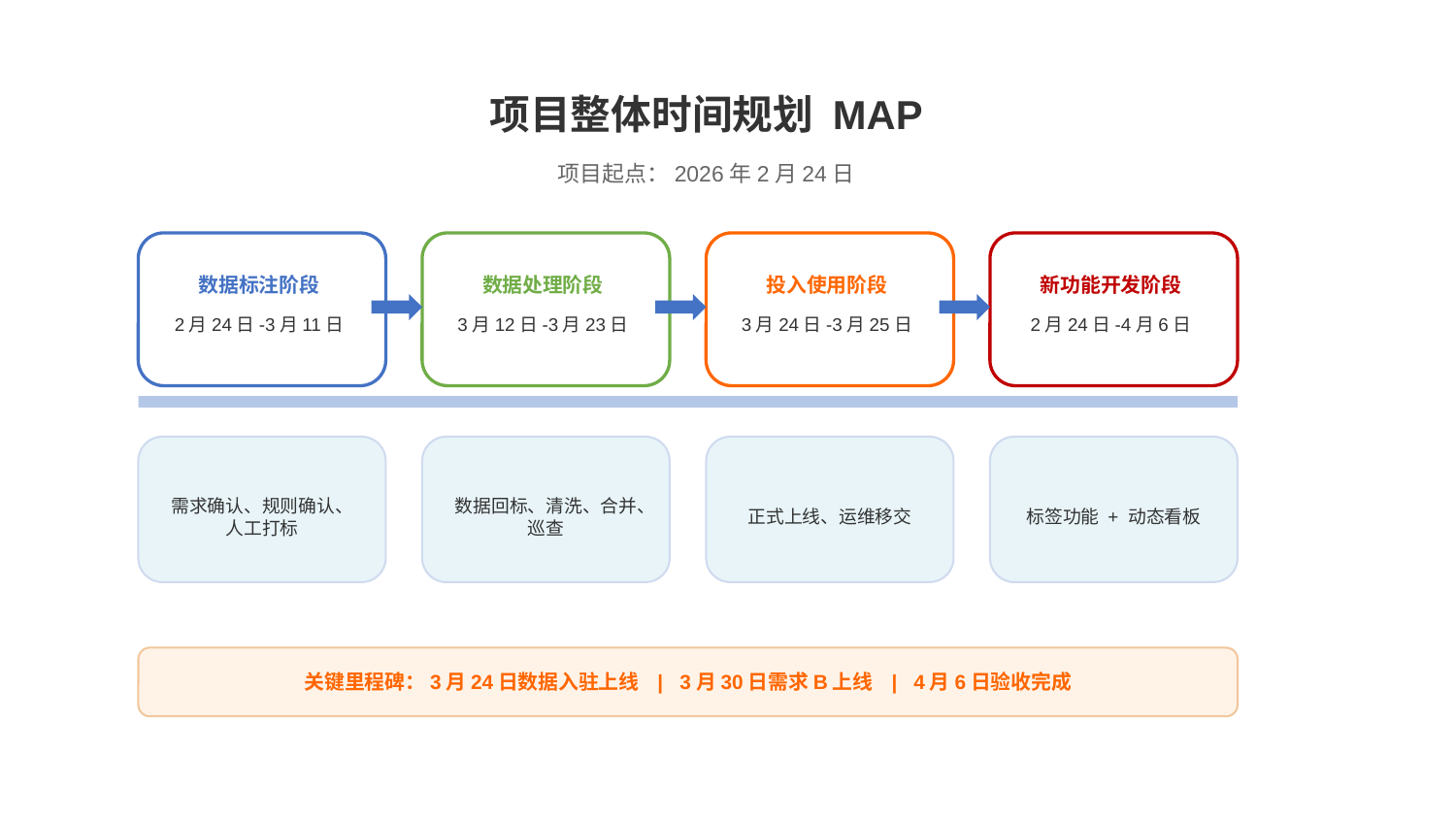

项目整体时间规划 MAP
项目起点：2026年2月24日

数据标注阶段
数据处理阶段
投入使用阶段
新功能开发阶段

2月24日-3月11日
3月12日-3月23日
3月24日-3月25日
2月24日-4月6日

需求确认、规则确认、人工打标
数据回标、清洗、合并、巡查
正式上线、运维移交
标签功能 + 动态看板

关键里程碑：3月24日数据入驻上线   |   3月30日需求B上线   |   4月6日验收完成